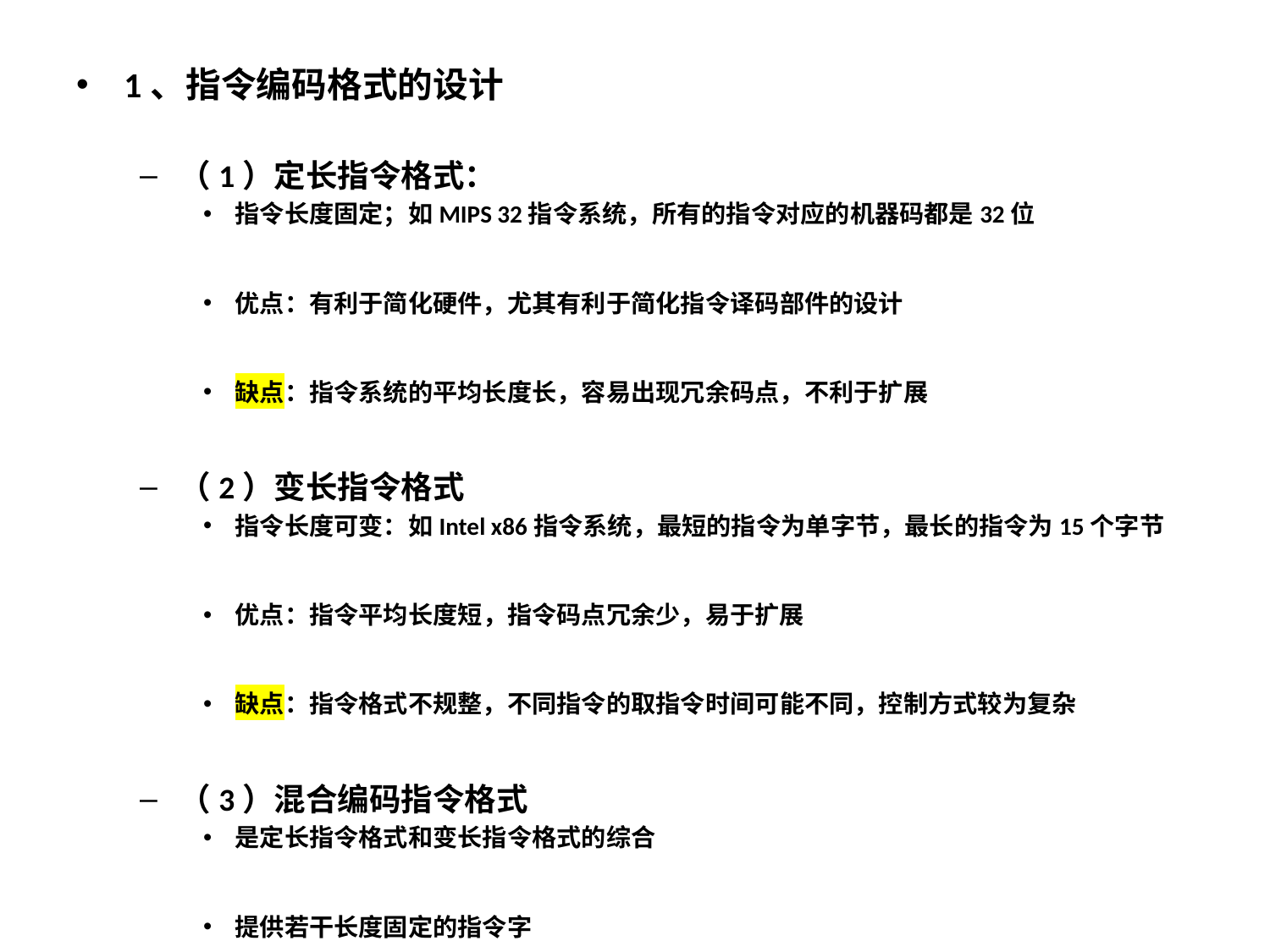

1、指令编码格式的设计

（1）定长指令格式：
指令长度固定；如MIPS 32指令系统，所有的指令对应的机器码都是32位

优点：有利于简化硬件，尤其有利于简化指令译码部件的设计

缺点：指令系统的平均长度长，容易出现冗余码点，不利于扩展

（2）变长指令格式
指令长度可变：如Intel x86指令系统，最短的指令为单字节，最长的指令为15个字节

优点：指令平均长度短，指令码点冗余少，易于扩展

缺点：指令格式不规整，不同指令的取指令时间可能不同，控制方式较为复杂

（3）混合编码指令格式
是定长指令格式和变长指令格式的综合

提供若干长度固定的指令字

既能减少目标代码的长度（变长指令格式），又能降低译码复杂度（定长指令格式）